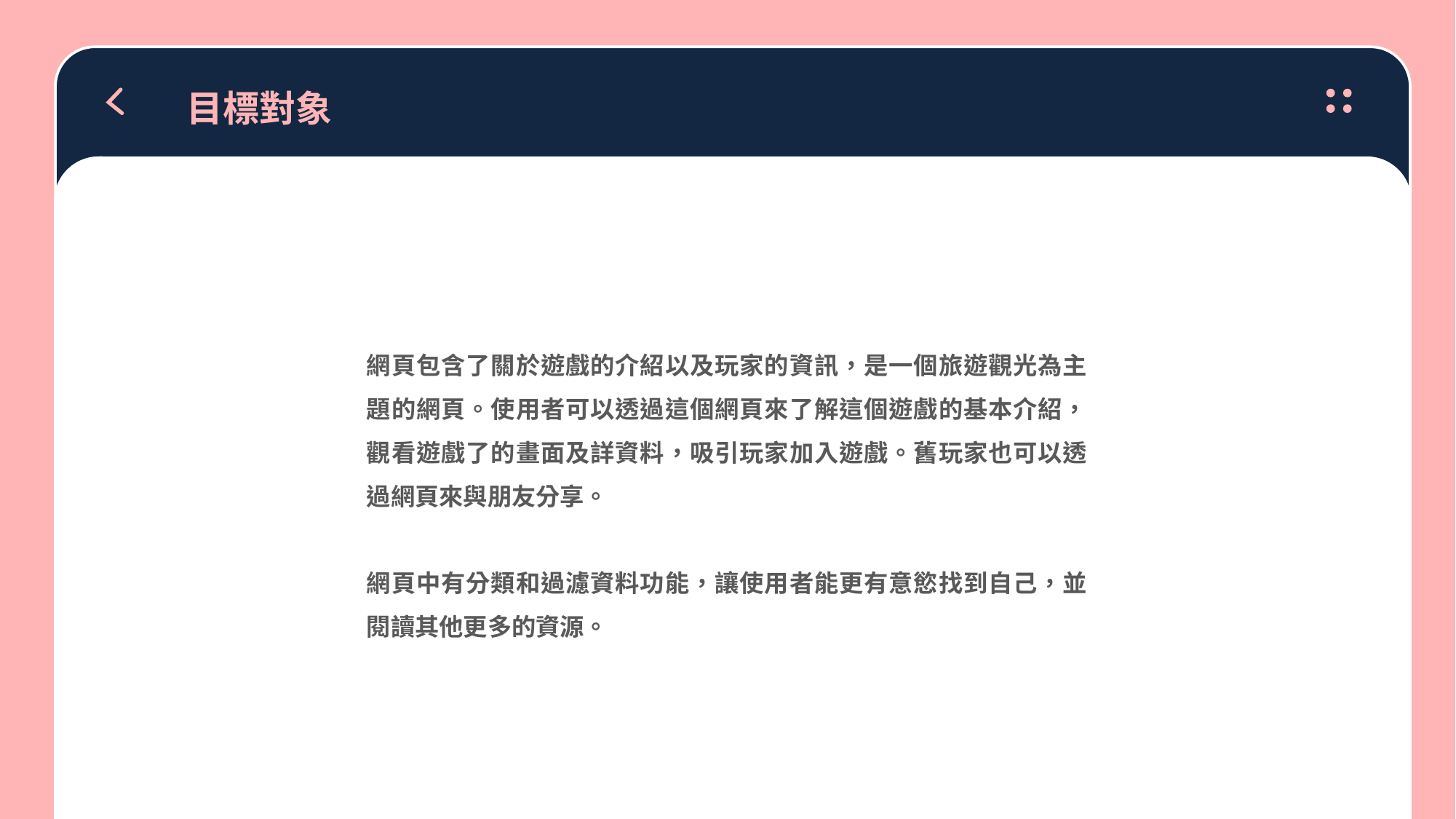

目標對象

網頁包含了關於遊戲的介紹以及玩家的資訊，是一個旅遊觀光為主題的網頁。使用者可以透過這個網頁來了解這個遊戲的基本介紹，觀看遊戲了的畫面及詳資料，吸引玩家加入遊戲。舊玩家也可以透過網頁來與朋友分享。

網頁中有分類和過濾資料功能，讓使用者能更有意慾找到自己，並閱讀其他更多的資源。